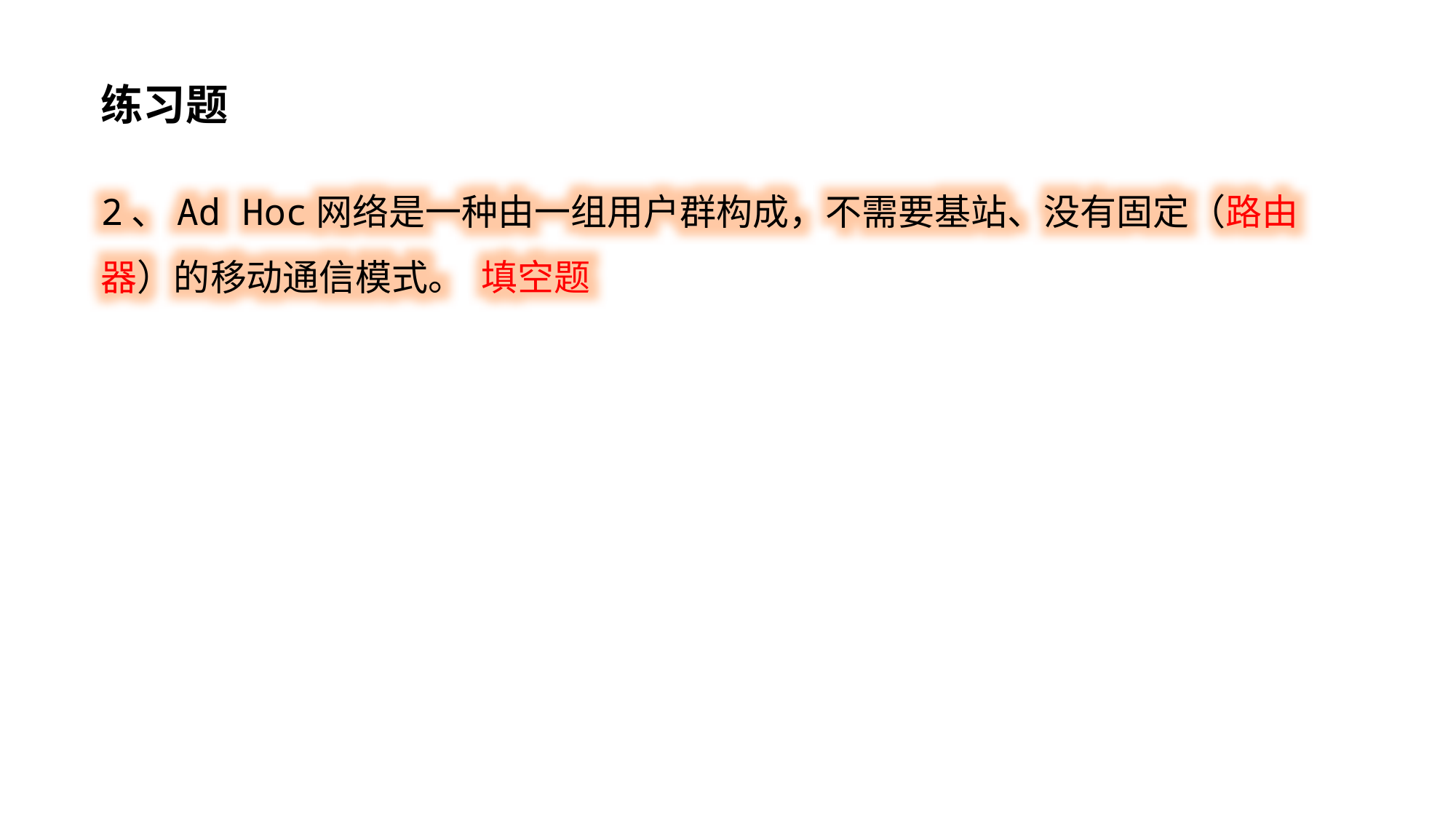

练习题
2、Ad Hoc网络是一种由一组用户群构成，不需要基站、没有固定（路由器）的移动通信模式。  填空题